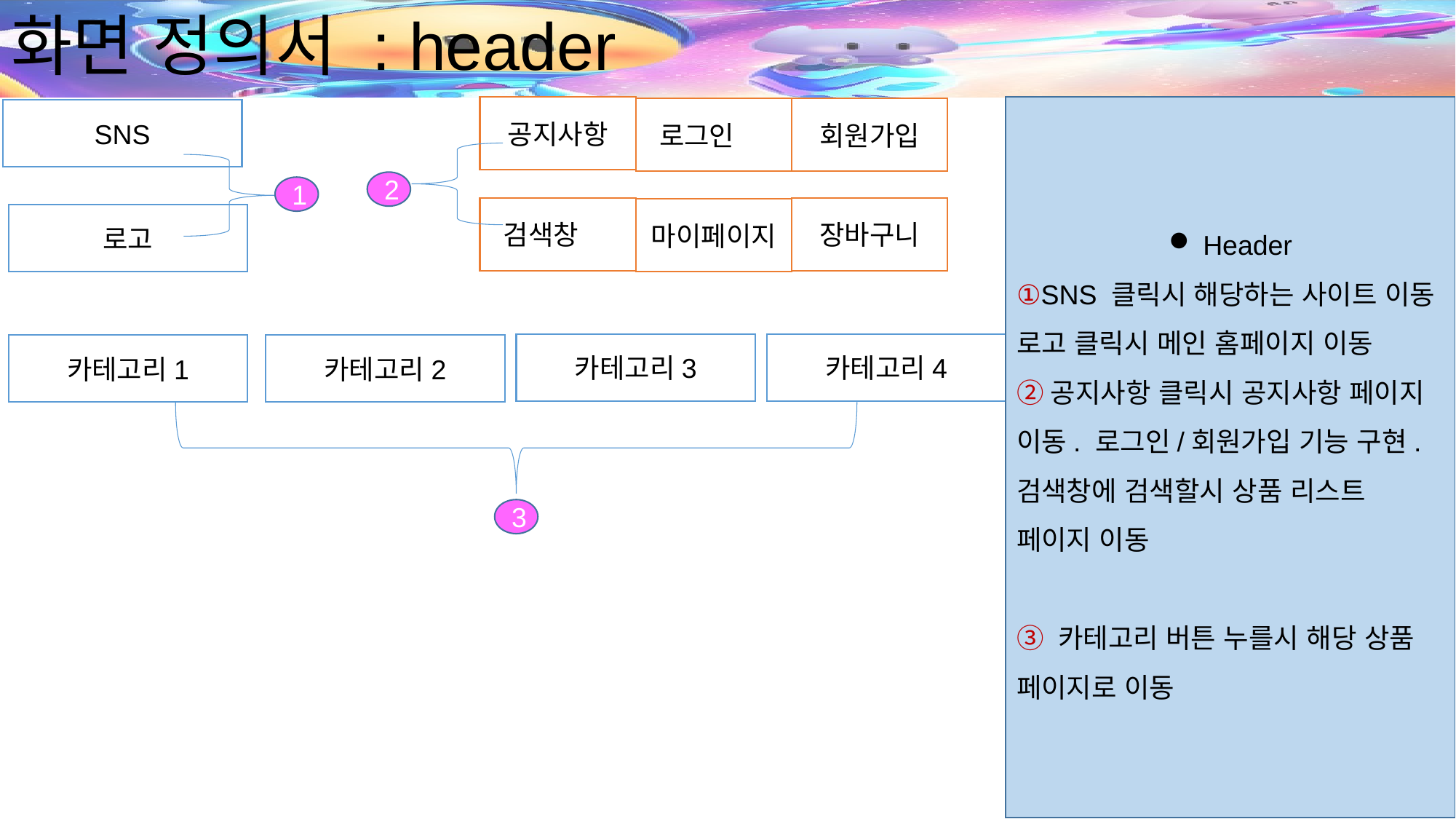

# 화면 정의서 : header

공지사항
Header
①SNS 클릭시 해당하는 사이트 이동 로고 클릭시 메인 홈페이지 이동
②공지사항 클릭시 공지사항 페이지 이동. 로그인/회원가입 기능 구현. 검색창에 검색할시 상품 리스트 페이지 이동

③ 카테고리 버튼 누를시 해당 상품 페이지로 이동
로그인
회원가입
SNS

2
1
검색창
장바구니
마이페이지
로고
카테고리3
카테고리4
카테고리1
카테고리2
3